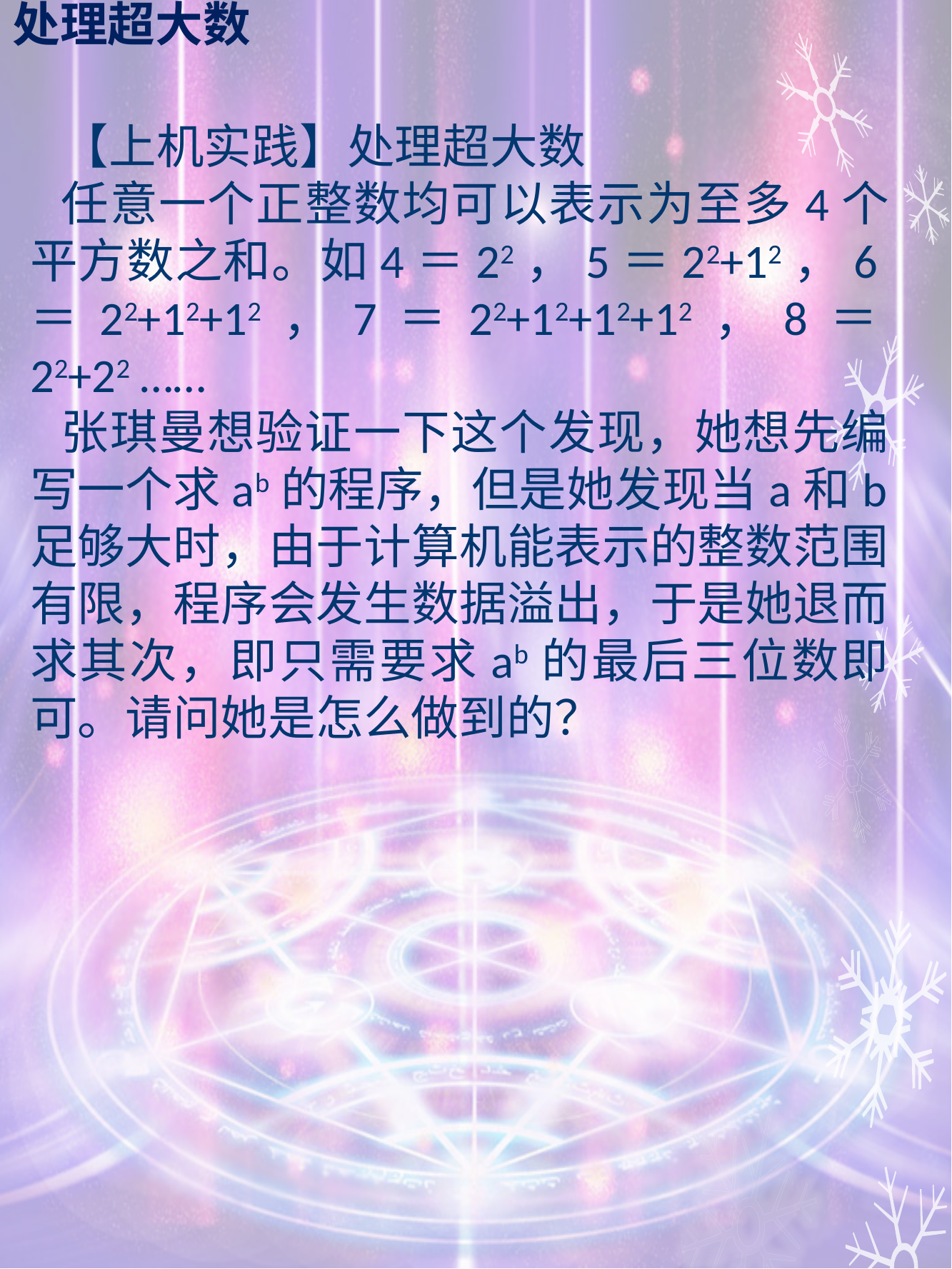

# 处理超大数
【上机实践】处理超大数
任意一个正整数均可以表示为至多4个平方数之和。如4＝22，5＝22+12，6＝22+12+12，7＝22+12+12+12，8＝22+22 ……
张琪曼想验证一下这个发现，她想先编写一个求ab的程序，但是她发现当a和b足够大时，由于计算机能表示的整数范围有限，程序会发生数据溢出，于是她退而求其次，即只需要求ab的最后三位数即可。请问她是怎么做到的？